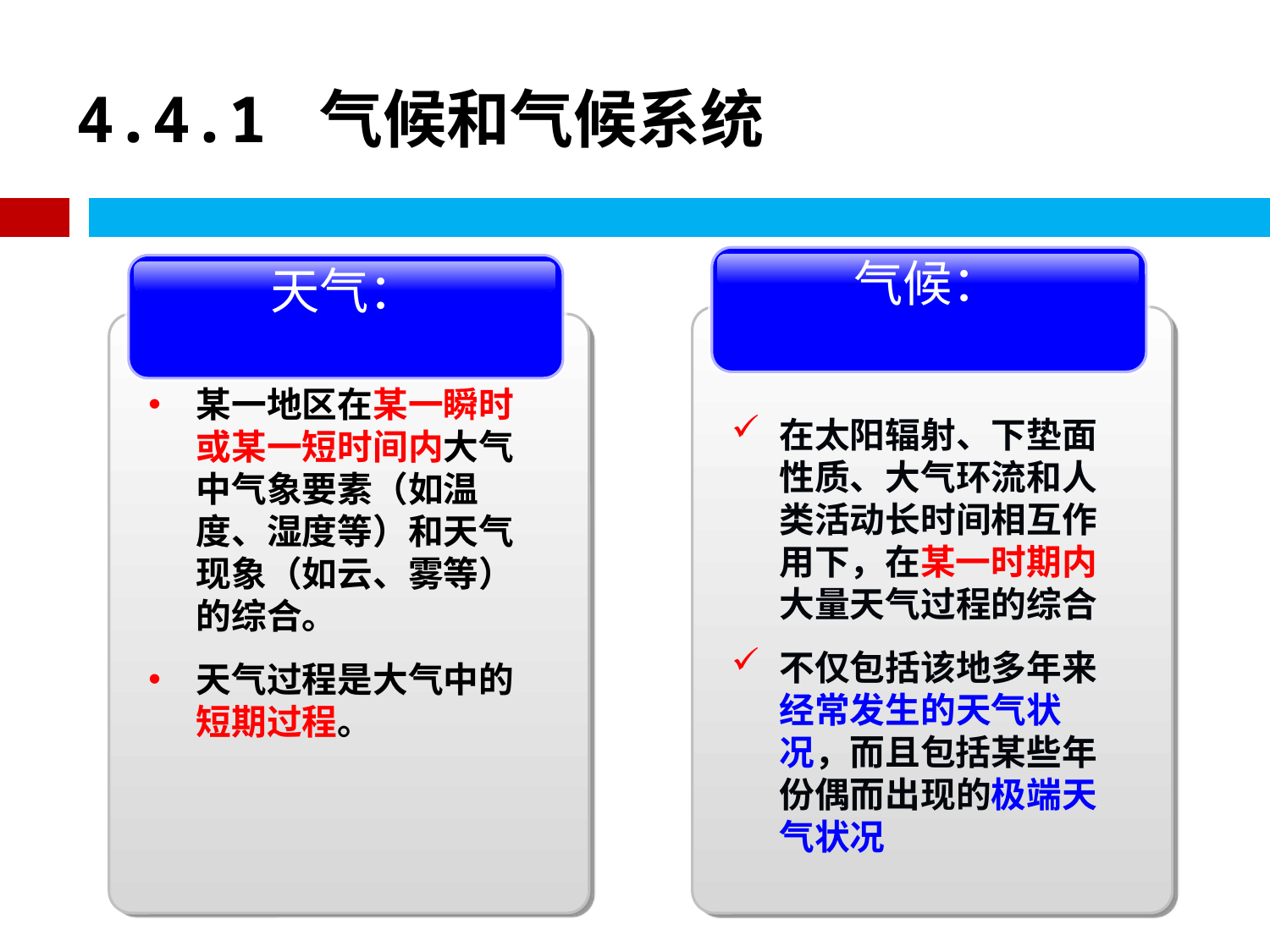

# 4.4.1 气候和气候系统

气候：

在太阳辐射、下垫面性质、大气环流和人类活动长时间相互作用下，在某一时期内大量天气过程的综合
不仅包括该地多年来经常发生的天气状况，而且包括某些年份偶而出现的极端天气状况

天气：

某一地区在某一瞬时或某一短时间内大气中气象要素（如温度、湿度等）和天气现象（如云、雾等）的综合。
天气过程是大气中的短期过程。